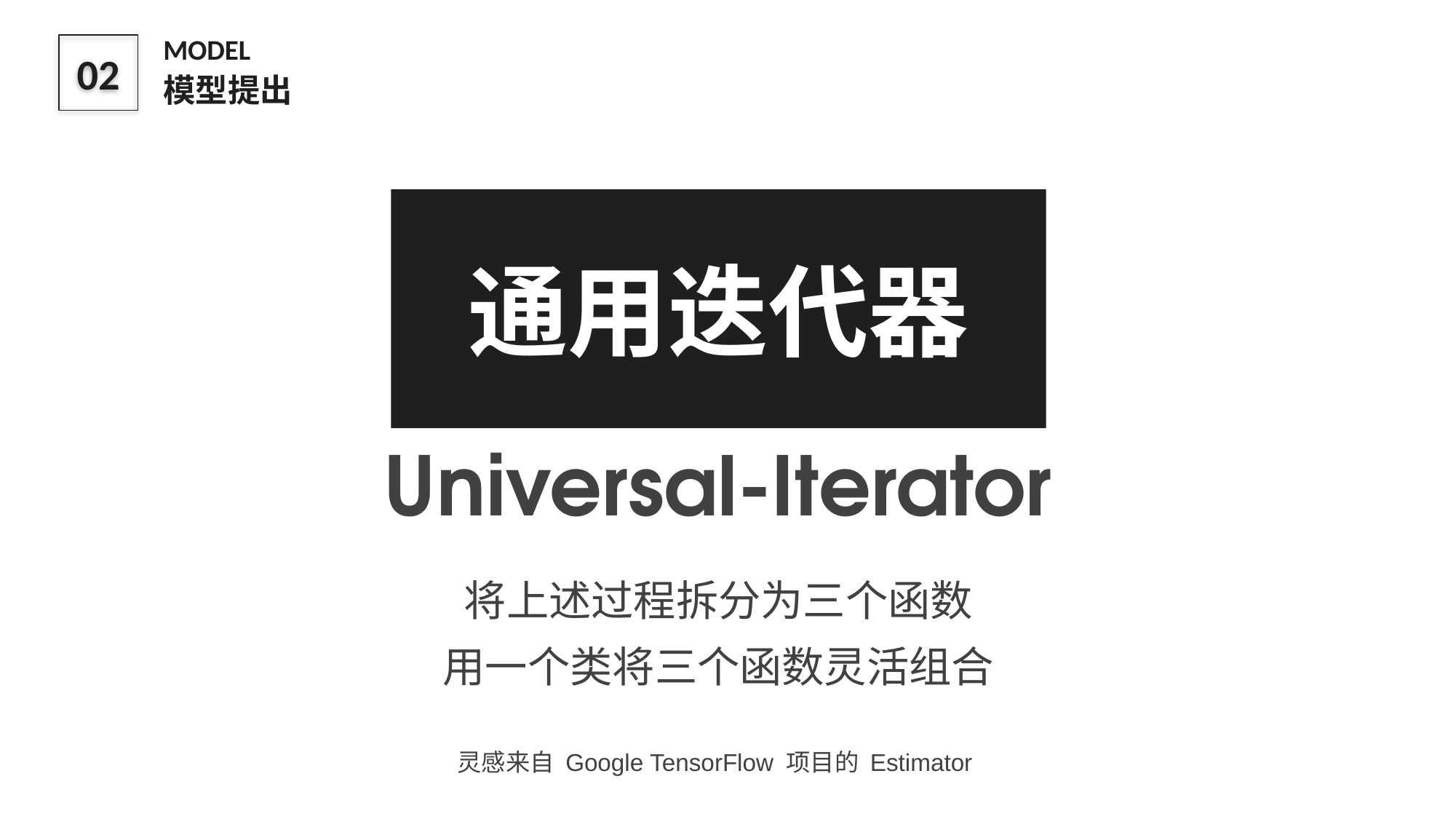

MODEL
模型提出
02
通用迭代器
Universal-Iterator
将上述过程拆分为三个函数
用一个类将三个函数灵活组合

灵感来自 Google TensorFlow 项目的 Estimator